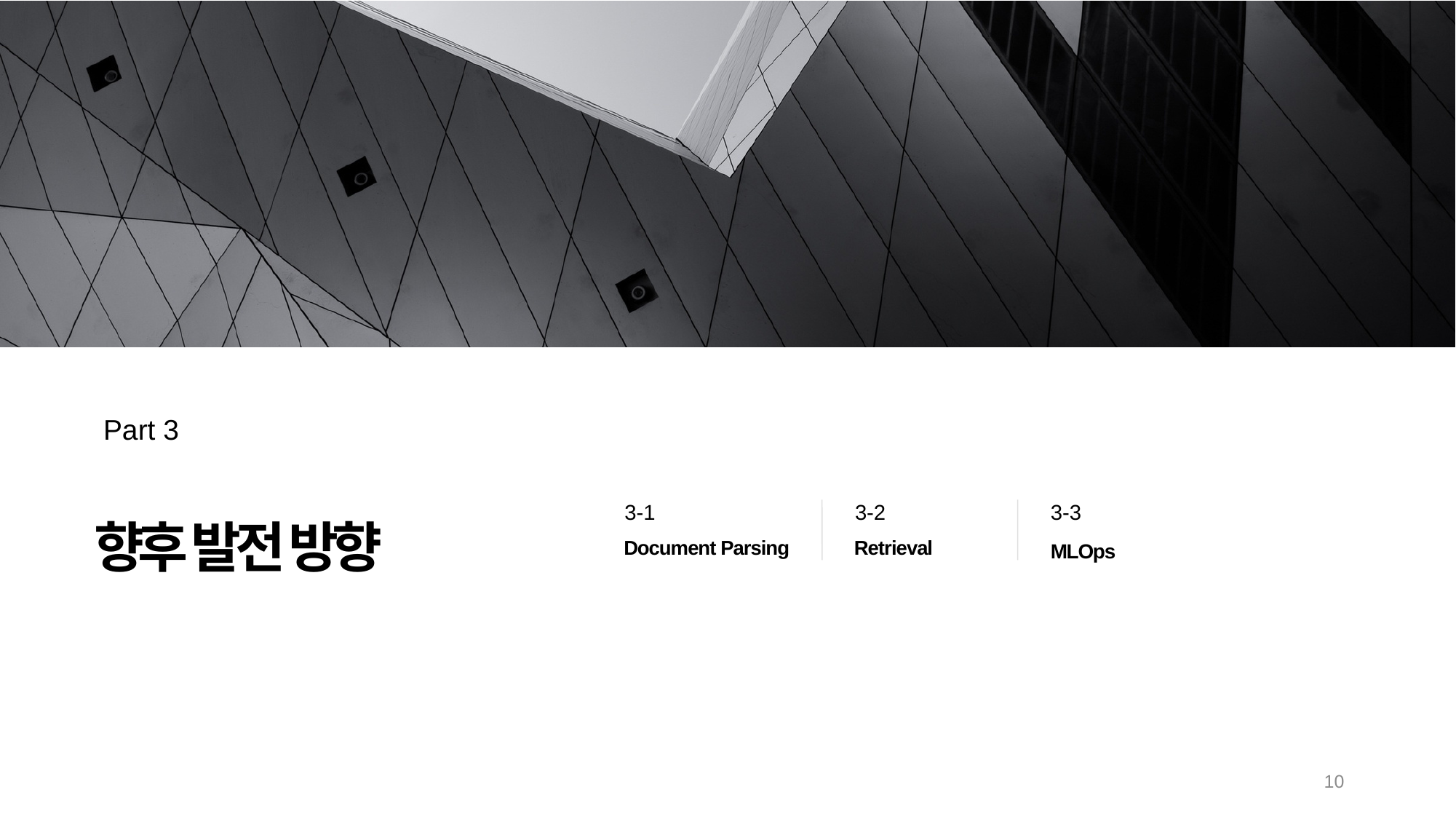

Part 3
향후 발전 방향
3-1
3-2
3-3

Document Parsing
Retrieval
MLOps
10